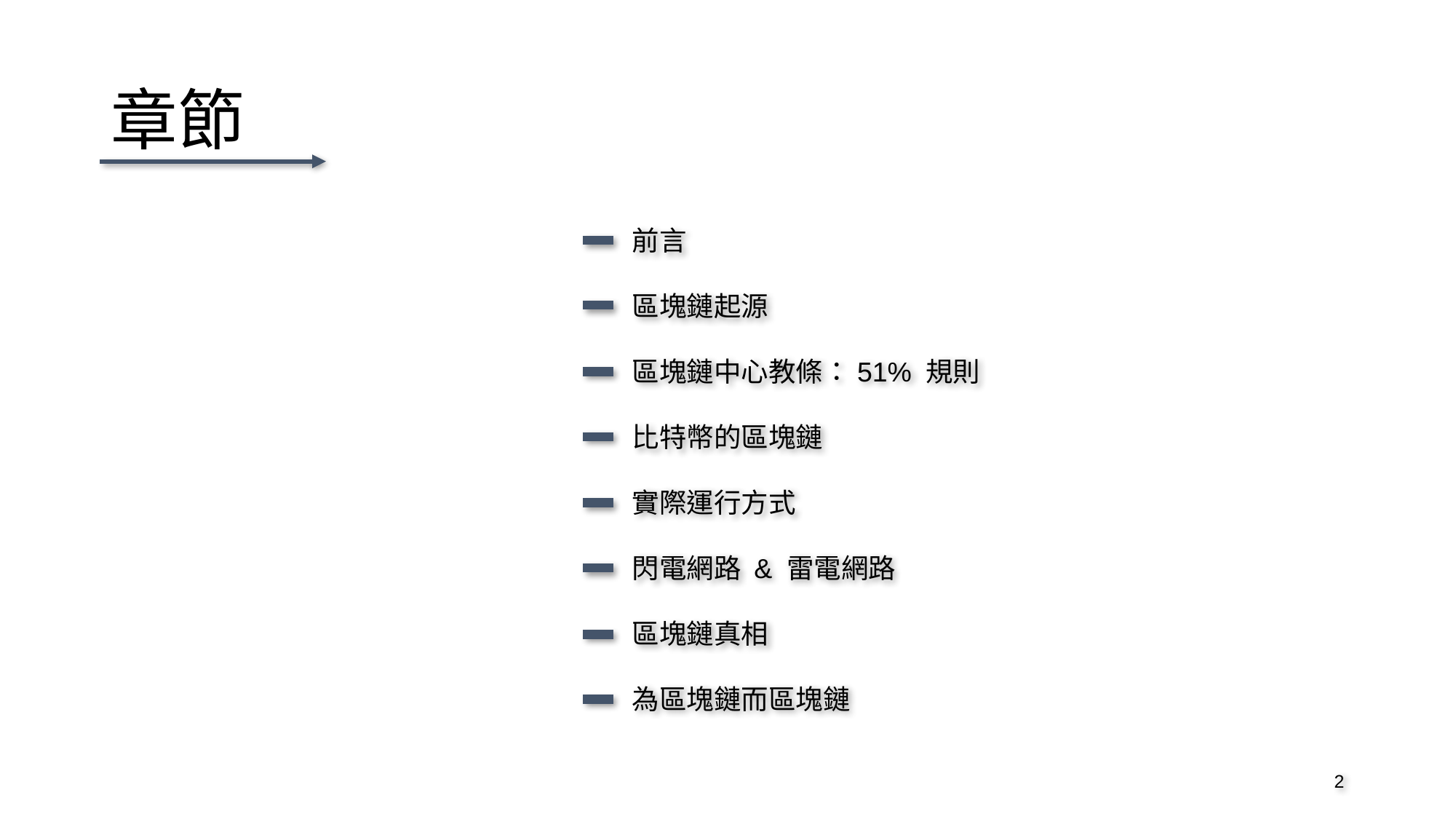

# 章節
前言

區塊鏈起源

區塊鏈中心教條：51% 規則

比特幣的區塊鏈

實際運行方式

閃電網路 & 雷電網路

區塊鏈真相

為區塊鏈而區塊鏈
2